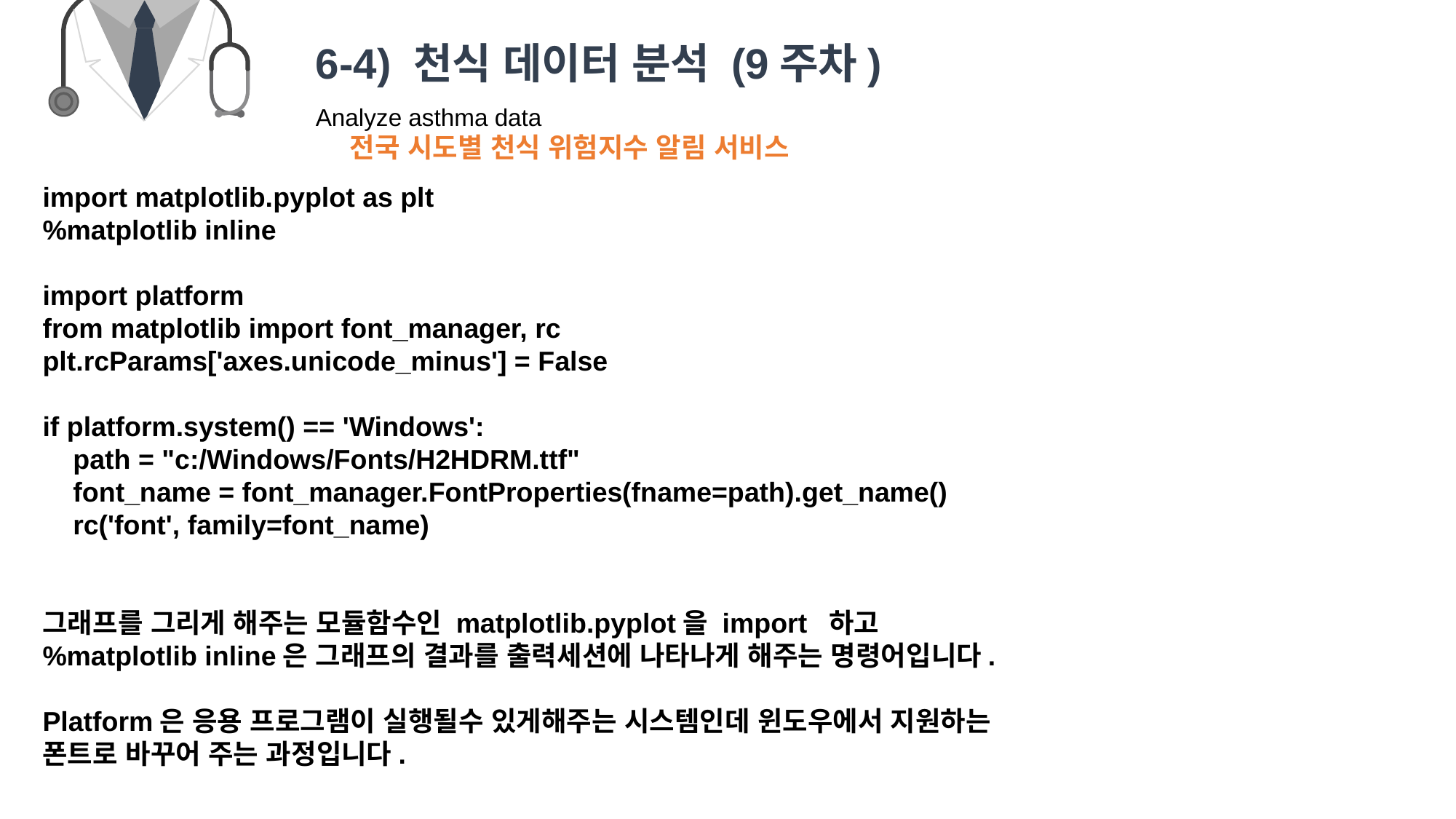

6-4) 천식 데이터 분석 (9주차)
Analyze asthma data
전국 시도별 천식 위험지수 알림 서비스
import matplotlib.pyplot as plt
%matplotlib inline

import platform
from matplotlib import font_manager, rc
plt.rcParams['axes.unicode_minus'] = False

if platform.system() == 'Windows':
    path = "c:/Windows/Fonts/H2HDRM.ttf"
    font_name = font_manager.FontProperties(fname=path).get_name()
    rc('font', family=font_name)

그래프를 그리게 해주는 모듈함수인 matplotlib.pyplot을 import  하고
%matplotlib inline은 그래프의 결과를 출력세션에 나타나게 해주는 명령어입니다.

Platform은 응용 프로그램이 실행될수 있게해주는 시스템인데 윈도우에서 지원하는
폰트로 바꾸어 주는 과정입니다.